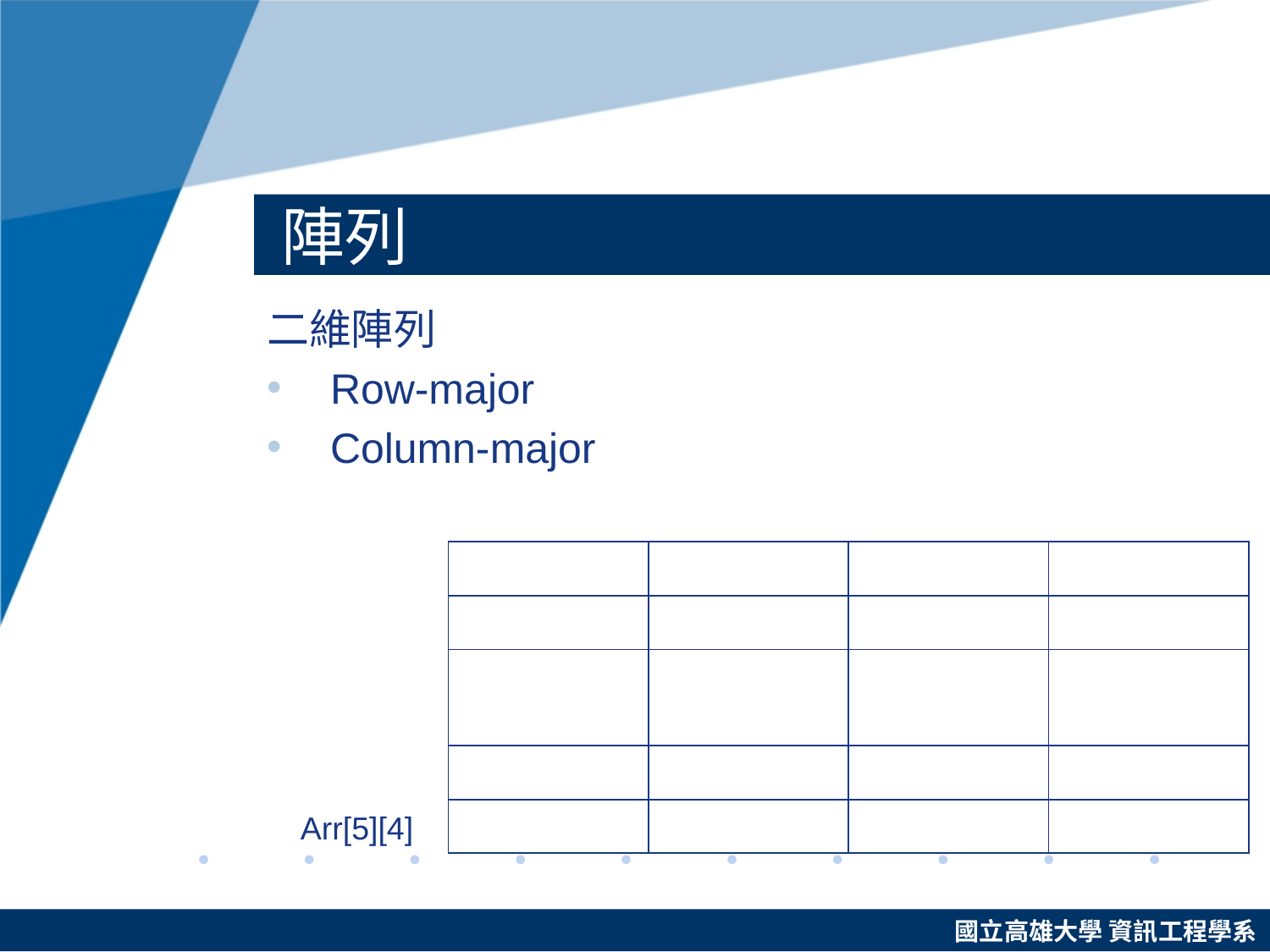

# 陣列
二維陣列
Row-major
Column-major
|  |  |  |  |
| --- | --- | --- | --- |
|  |  |  |  |
|  |  |  |  |
|  |  |  |  |
|  |  |  |  |
Arr[5][4]